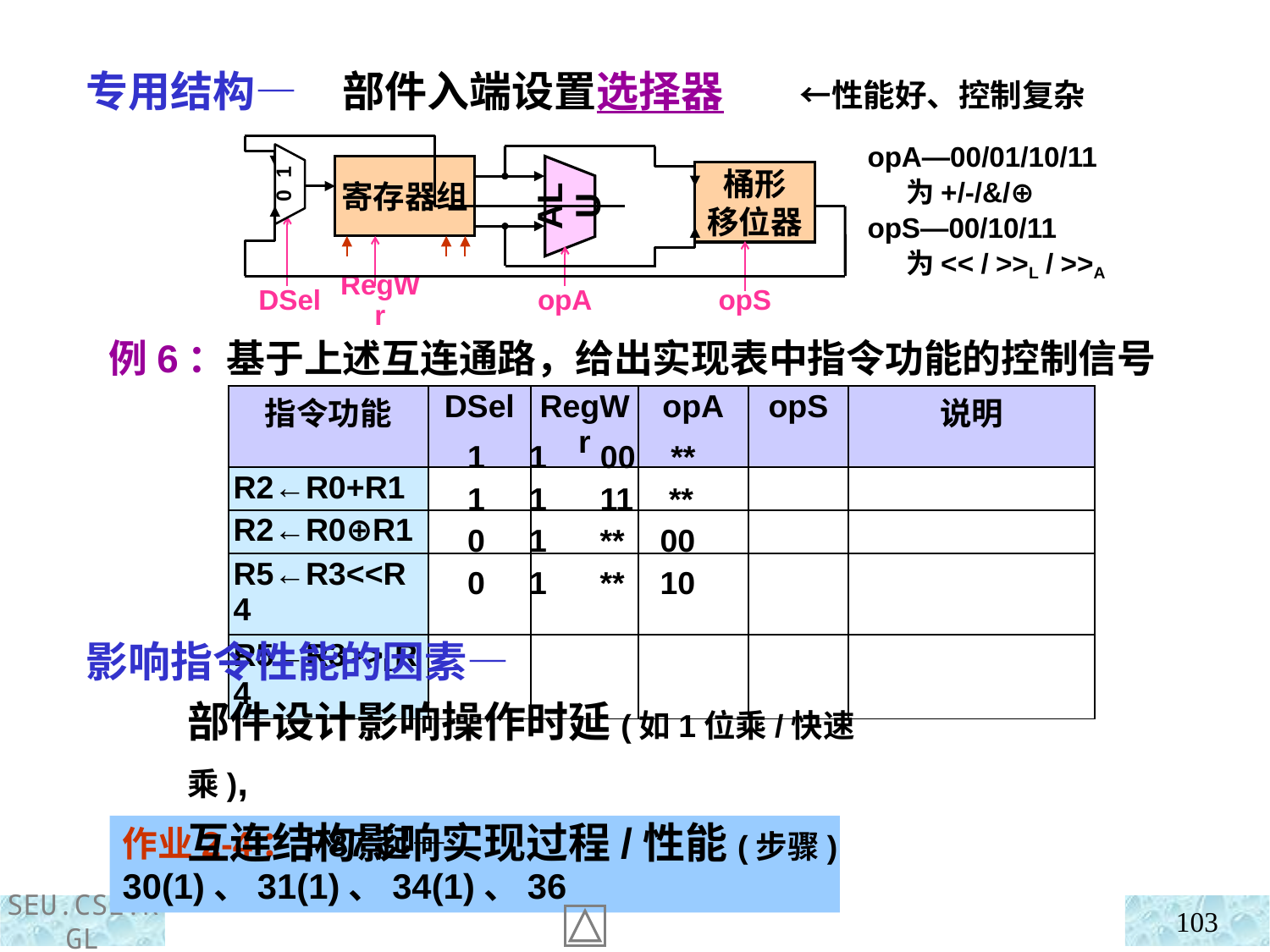

专用结构—
部件入端设置选择器        ←性能好、控制复杂
opA—00/01/10/11
     为+/-/&/⊕
opS—00/10/11
     为<< / >>L / >>A
寄存器组
桶形
移位器
0  1
ALU
DSel
RegWr
opA
opS
       例6：基于上述互连通路，给出实现表中指令功能的控制信号
| 指令功能 | DSel | RegWr | opA | opS | 说明 |
| --- | --- | --- | --- | --- | --- |
| R2←R0+R1 |  |  |  |  |  |
| R2←R0⊕R1 |  |  |  |  |  |
| R5←R3<<R4 |  |  |  |  |  |
| R5←R3>>LR4 |  |  |  |  |  |
1     1      00    **
1     1      11    **
0     1      **    00
0     1      **    10
    影响指令性能的因素—
部件设计影响操作时延(如1位乘/快速乘),
互连结构影响实现过程/性能(步骤)
作业2-4：P87起—30(1)、31(1)、34(1)、36
103